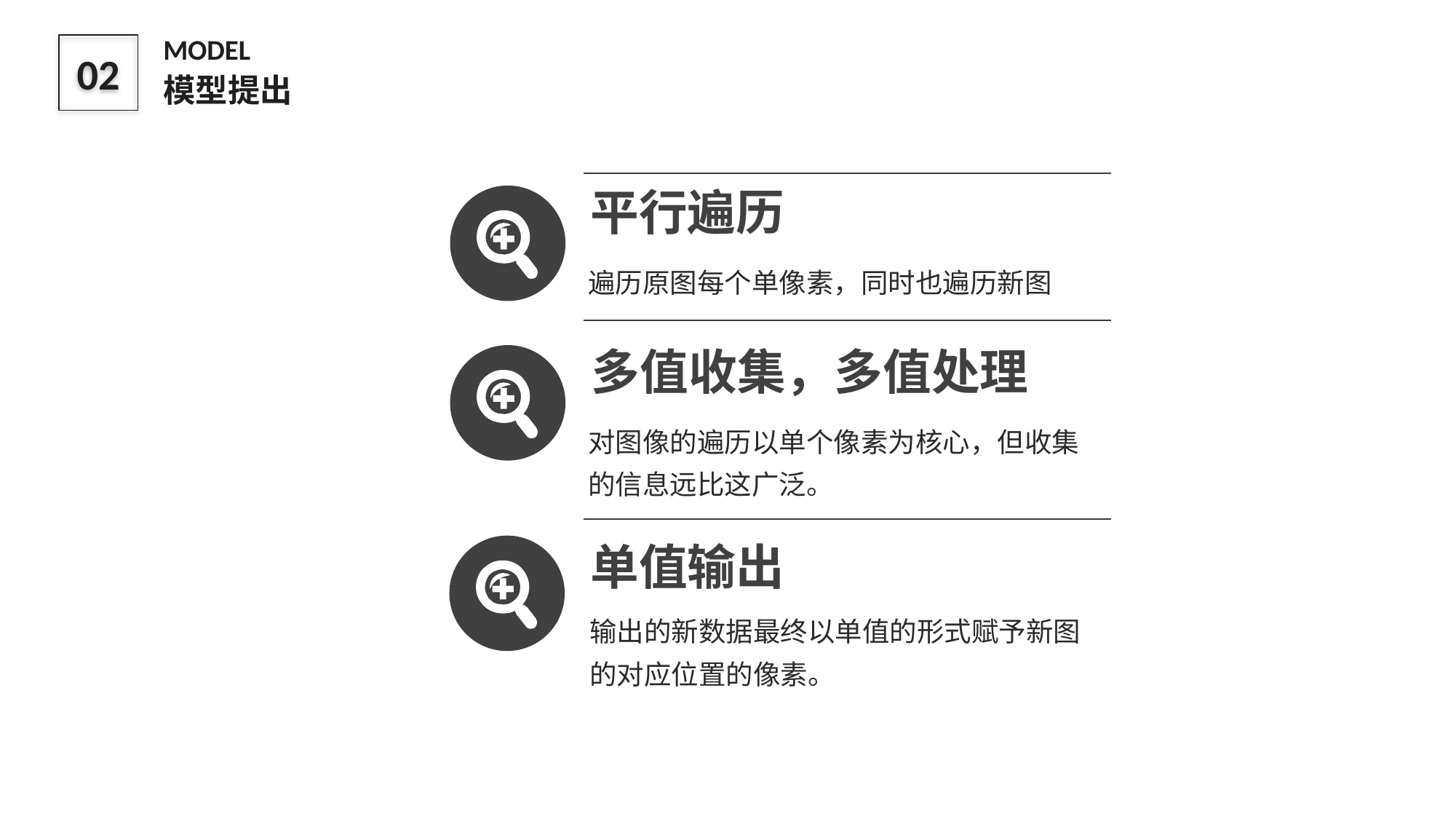

MODEL
模型提出
02
平行遍历

遍历原图每个单像素，同时也遍历新图
多值收集，多值处理

对图像的遍历以单个像素为核心，但收集的信息远比这广泛。
单值输出

输出的新数据最终以单值的形式赋予新图的对应位置的像素。